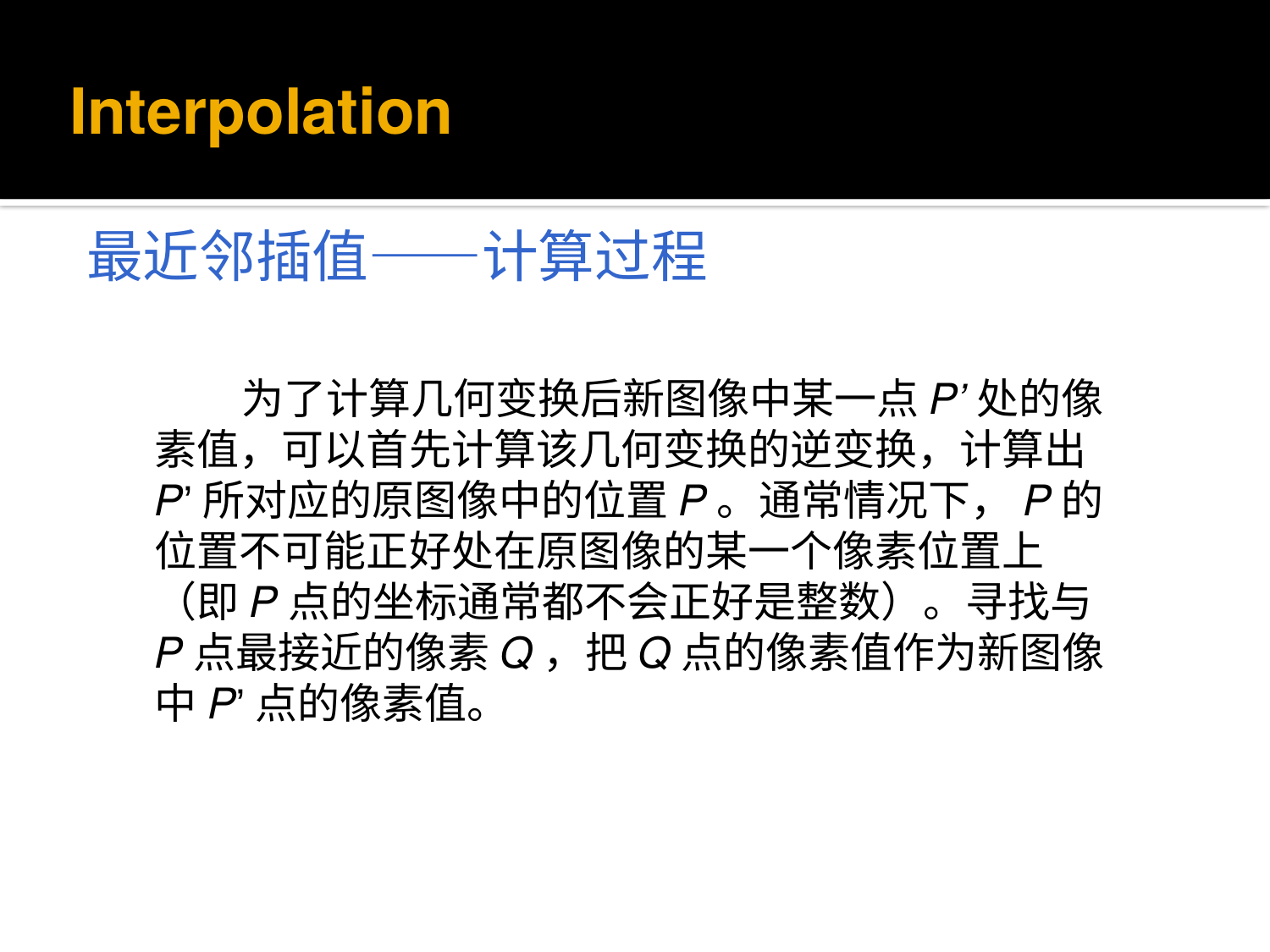

# Interpolation
最近邻插值——计算过程
        为了计算几何变换后新图像中某一点P’处的像素值，可以首先计算该几何变换的逆变换，计算出P’所对应的原图像中的位置P。通常情况下，P的位置不可能正好处在原图像的某一个像素位置上（即P点的坐标通常都不会正好是整数）。寻找与P点最接近的像素Q，把Q点的像素值作为新图像中P’点的像素值。